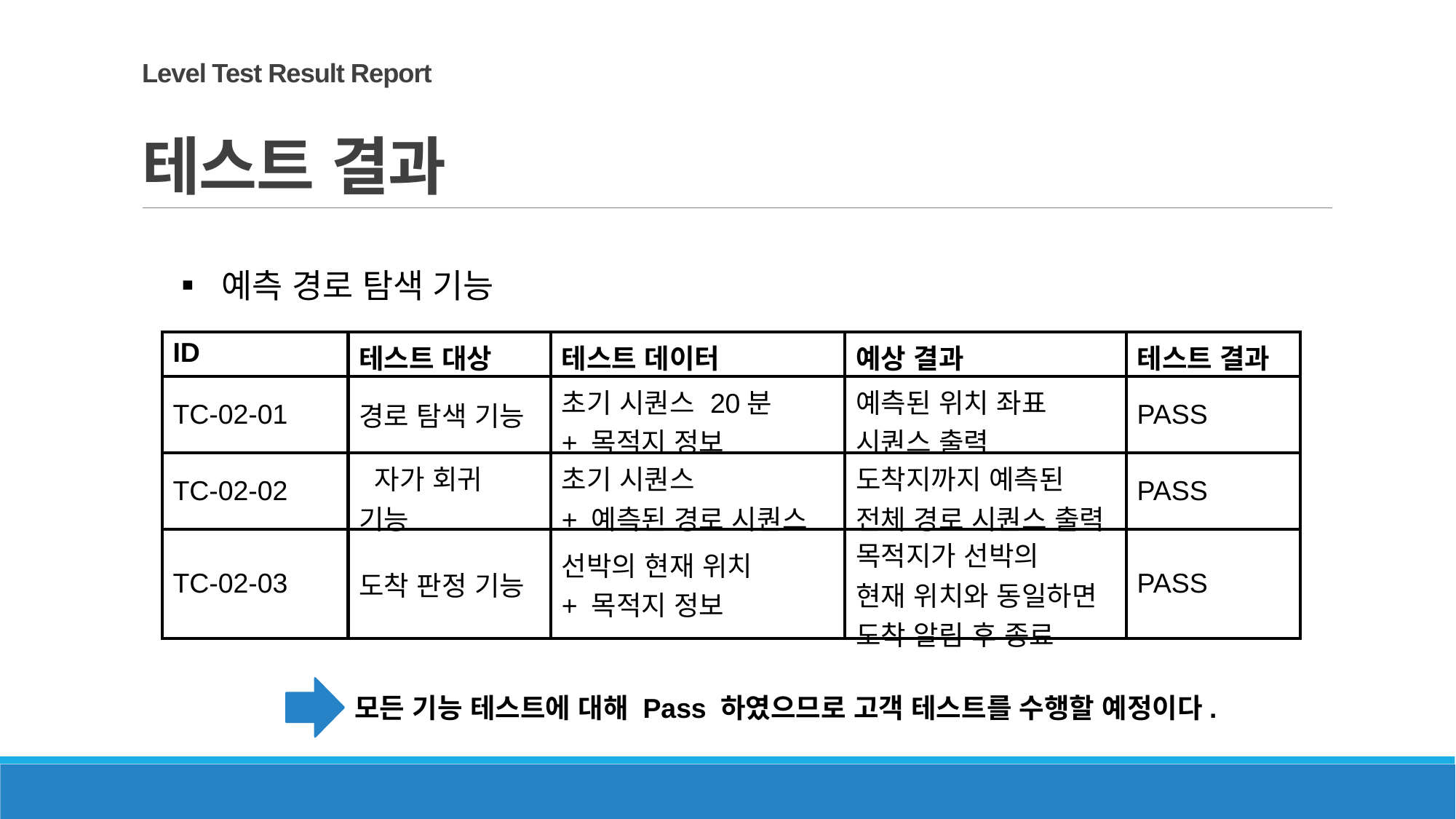

# Level Test Result Report 테스트 결과
▪︎ 예측 경로 탐색 기능
| ID | 테스트 대상 | 테스트 데이터 | 예상 결과 | 테스트 결과 |
| --- | --- | --- | --- | --- |
| TC-02-01 | 경로 탐색 기능 | 초기 시퀀스 20분 + 목적지 정보 | 예측된 위치 좌표 시퀀스 출력 | PASS |
| TC-02-02 | 자가 회귀 기능 | 초기 시퀀스 + 예측된 경로 시퀀스 | 도착지까지 예측된 전체 경로 시퀀스 출력 | PASS |
| TC-02-03 | 도착 판정 기능 | 선박의 현재 위치 + 목적지 정보 | 목적지가 선박의 현재 위치와 동일하면 도착 알림 후 종료 | PASS |

모든 기능 테스트에 대해 Pass 하였으므로 고객 테스트를 수행할 예정이다.